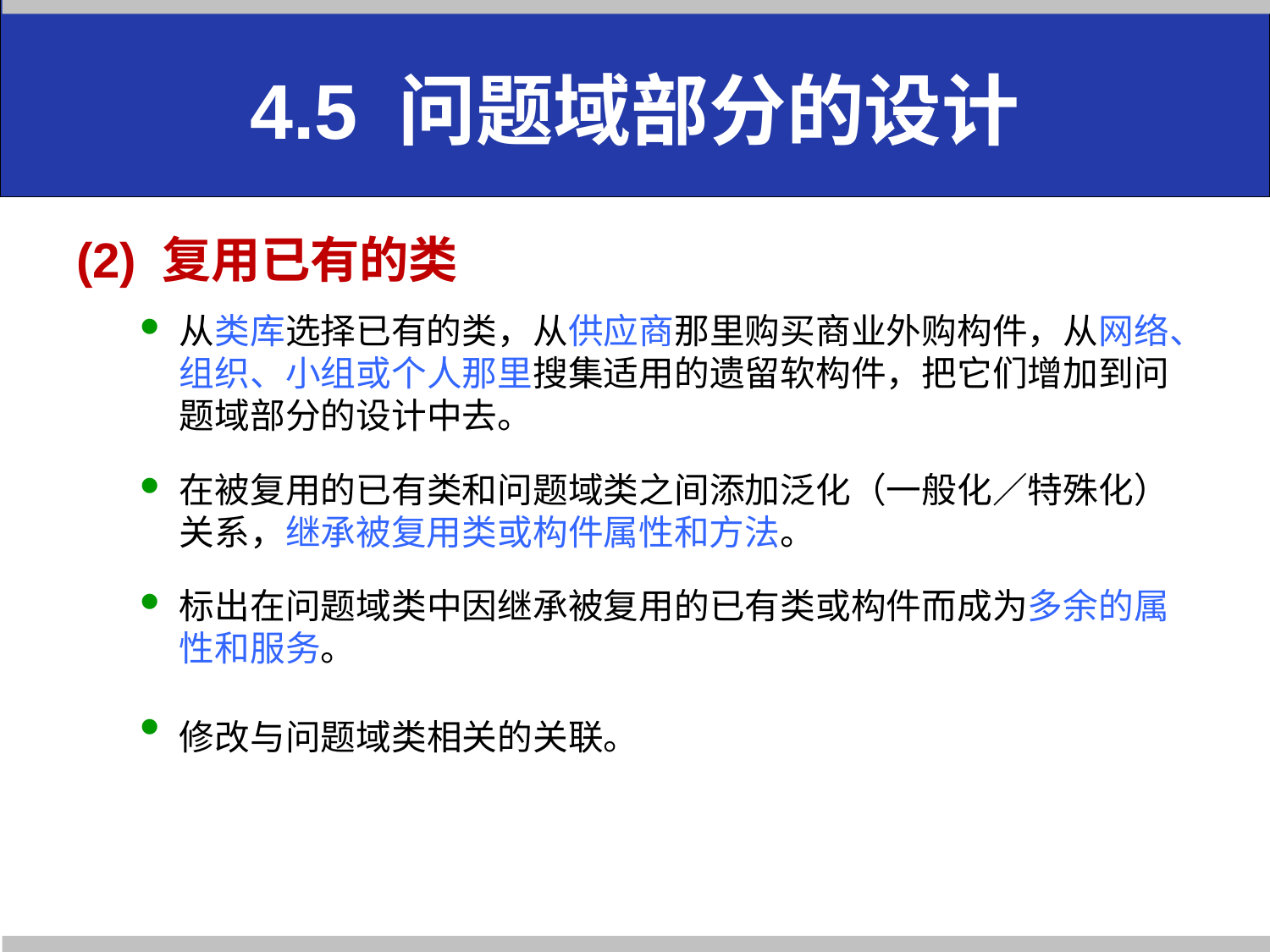

# 4.5 问题域部分的设计
(2) 复用已有的类
从类库选择已有的类，从供应商那里购买商业外购构件，从网络、组织、小组或个人那里搜集适用的遗留软构件，把它们增加到问题域部分的设计中去。
在被复用的已有类和问题域类之间添加泛化（一般化∕特殊化）关系，继承被复用类或构件属性和方法。
标出在问题域类中因继承被复用的已有类或构件而成为多余的属性和服务。
修改与问题域类相关的关联。
588